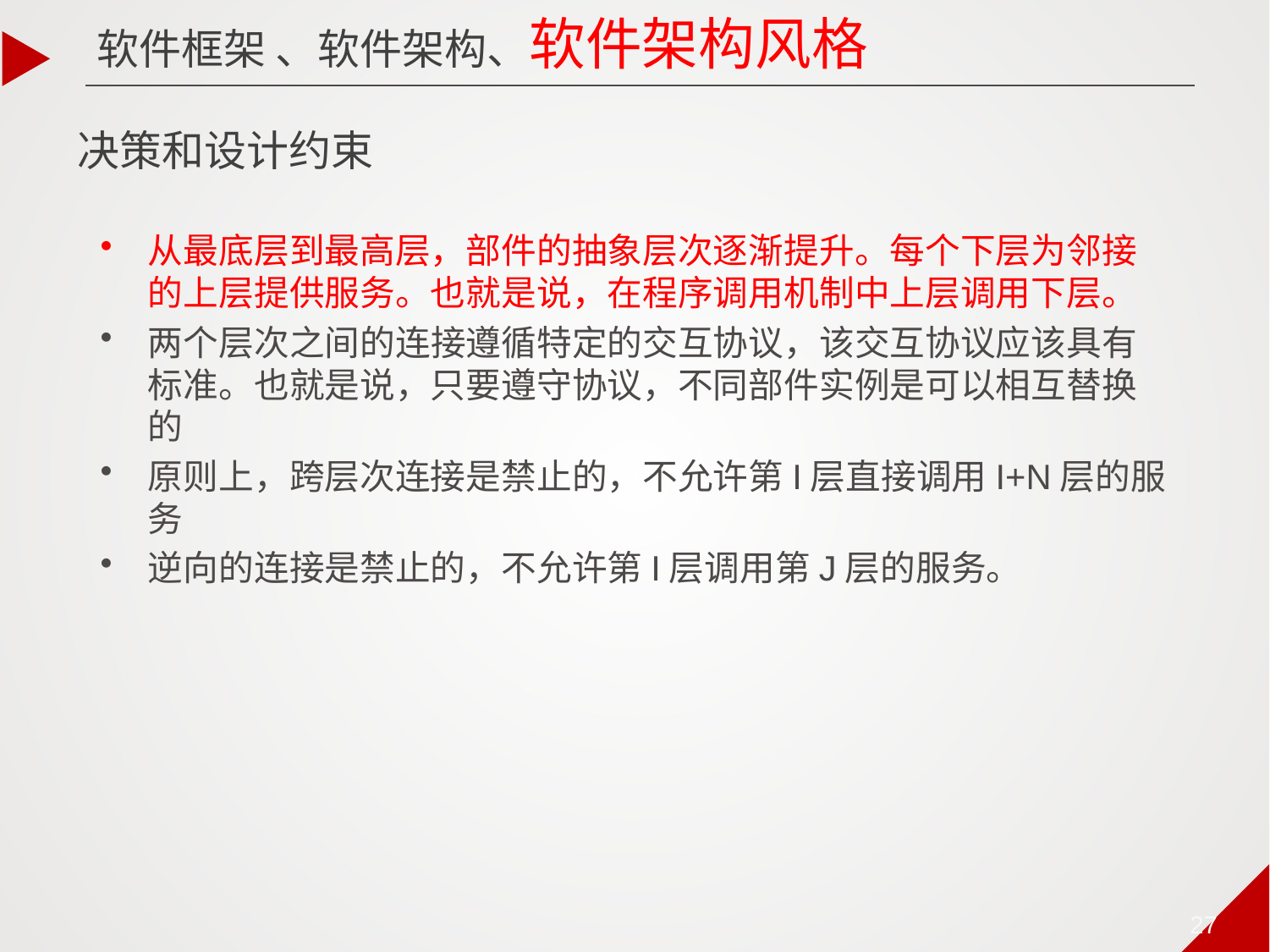

软件框架 、软件架构、软件架构风格

# 决策和设计约束
从最底层到最高层，部件的抽象层次逐渐提升。每个下层为邻接的上层提供服务。也就是说，在程序调用机制中上层调用下层。
两个层次之间的连接遵循特定的交互协议，该交互协议应该具有标准。也就是说，只要遵守协议，不同部件实例是可以相互替换的
原则上，跨层次连接是禁止的，不允许第I层直接调用I+N层的服务
逆向的连接是禁止的，不允许第I层调用第J层的服务。